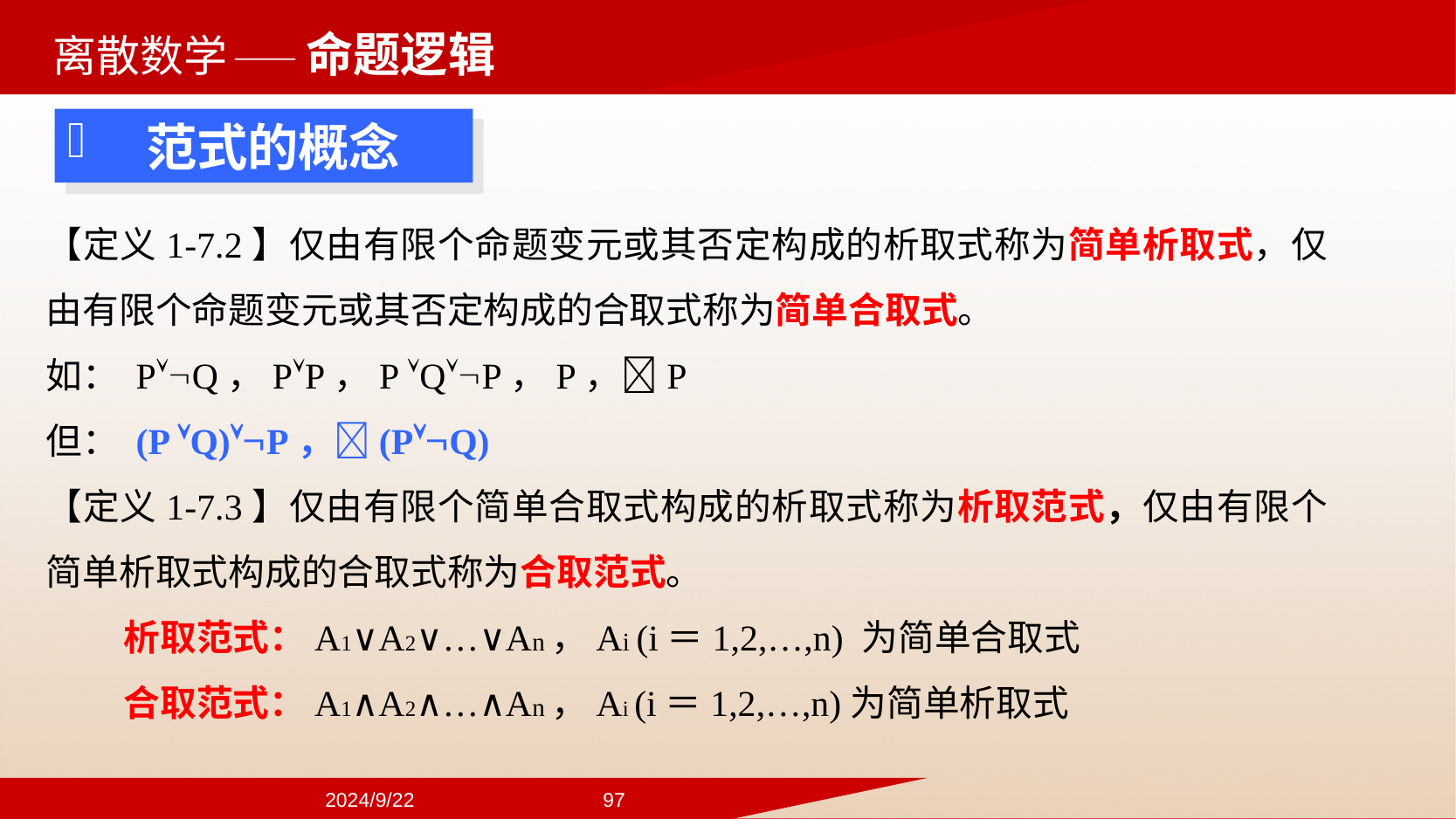

——命题逻辑
 范式的概念
【定义1-7.2】仅由有限个命题变元或其否定构成的析取式称为简单析取式，仅由有限个命题变元或其否定构成的合取式称为简单合取式。
如： P∨¬Q，P∨P，P ∨Q∨¬P，P，¬P
但： (P ∨Q)∨¬P，¬(P∨¬Q)
【定义1-7.3】仅由有限个简单合取式构成的析取式称为析取范式，仅由有限个简单析取式构成的合取式称为合取范式。
析取范式：A1∨A2∨…∨An，Ai (i＝1,2,…,n) 为简单合取式
合取范式：A1∧A2∧…∧An，Ai (i＝1,2,…,n)为简单析取式
2024/9/22
97